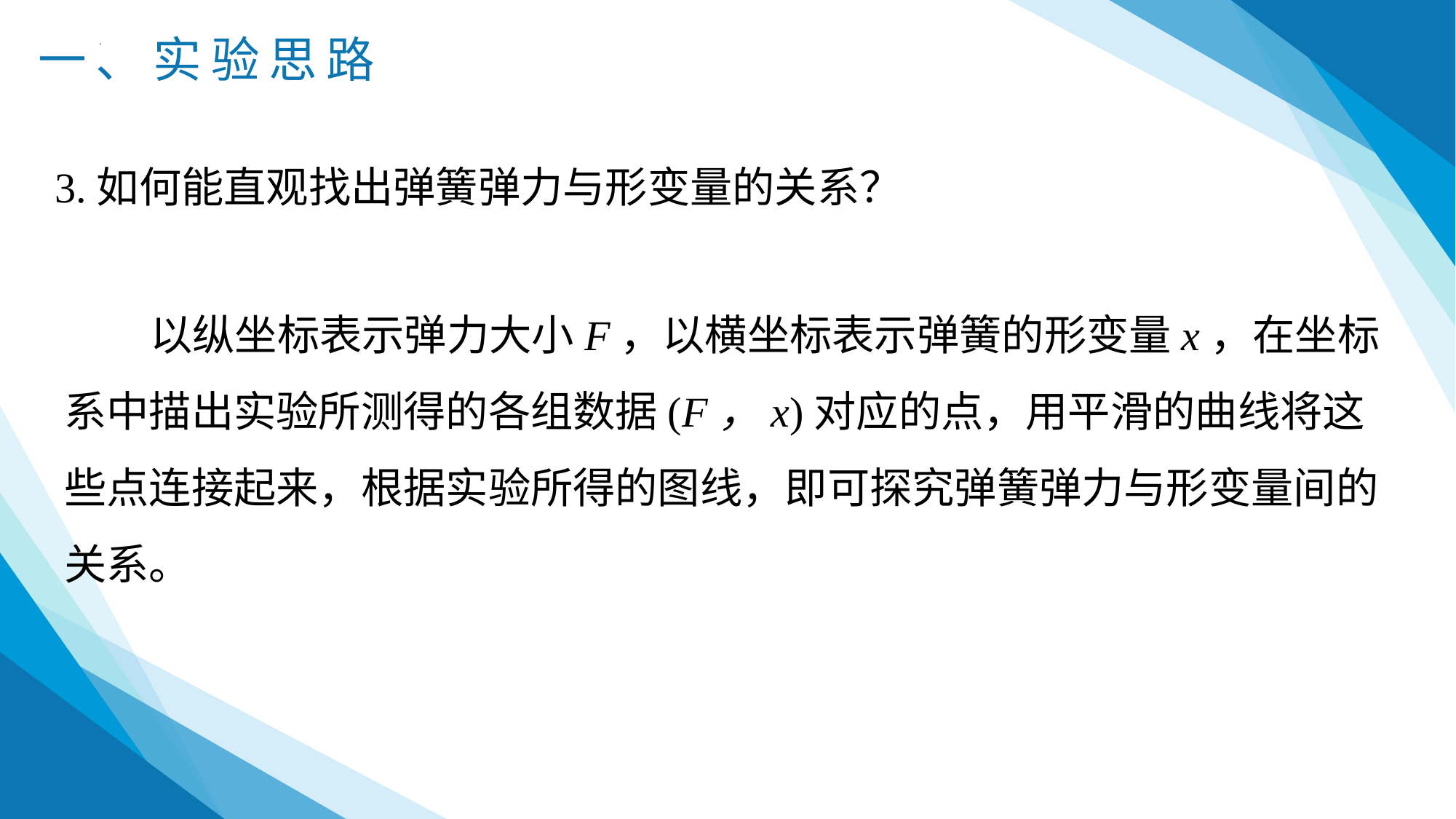

一、实验思路
3.如何能直观找出弹簧弹力与形变量的关系？
        以纵坐标表示弹力大小F，以横坐标表示弹簧的形变量x，在坐标系中描出实验所测得的各组数据(F，x)对应的点，用平滑的曲线将这些点连接起来，根据实验所得的图线，即可探究弹簧弹力与形变量间的关系。